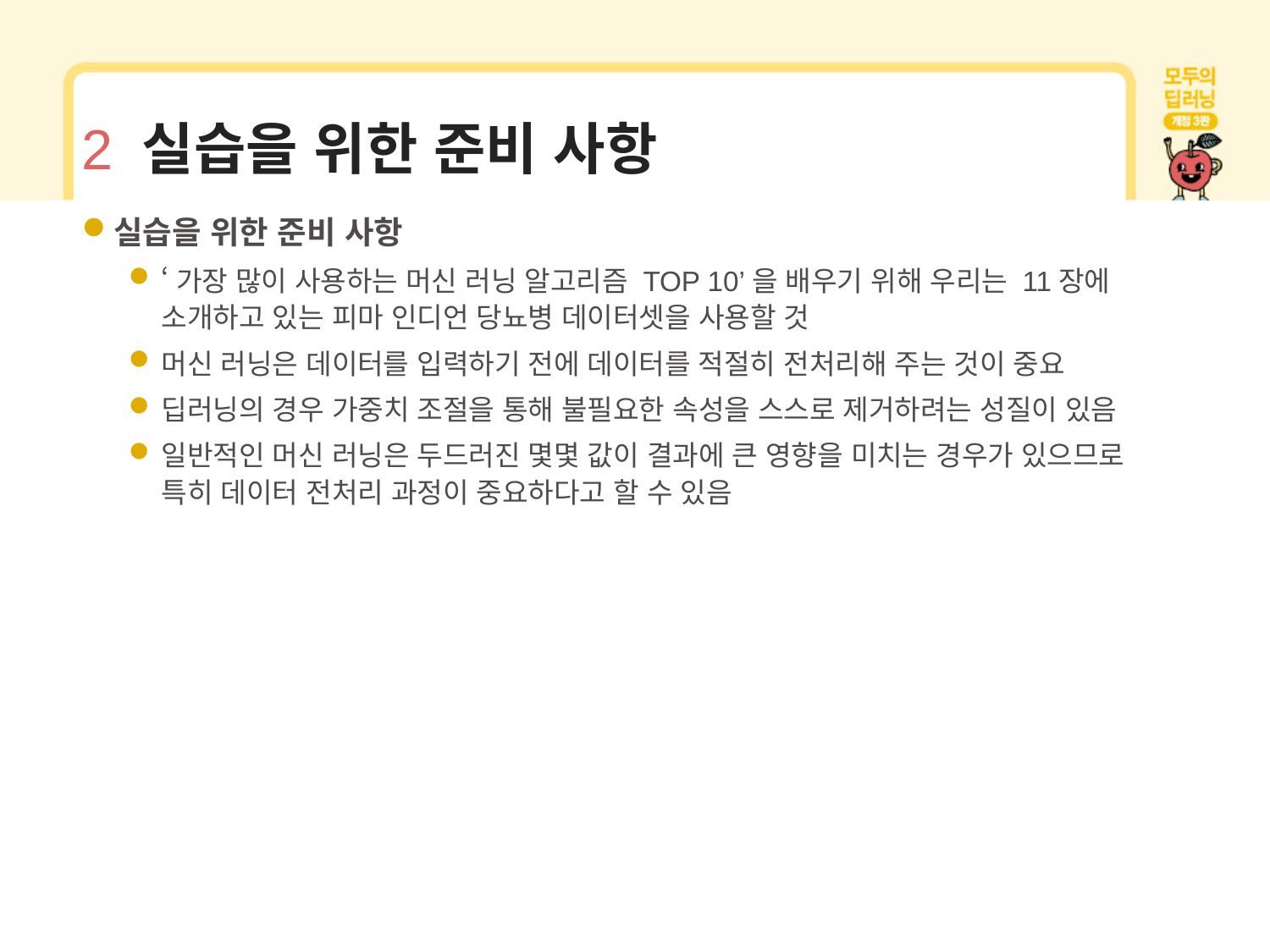

# 2 실습을 위한 준비 사항
실습을 위한 준비 사항
‘가장 많이 사용하는 머신 러닝 알고리즘 TOP 10’을 배우기 위해 우리는 11장에 소개하고 있는 피마 인디언 당뇨병 데이터셋을 사용할 것
머신 러닝은 데이터를 입력하기 전에 데이터를 적절히 전처리해 주는 것이 중요
딥러닝의 경우 가중치 조절을 통해 불필요한 속성을 스스로 제거하려는 성질이 있음
일반적인 머신 러닝은 두드러진 몇몇 값이 결과에 큰 영향을 미치는 경우가 있으므로 특히 데이터 전처리 과정이 중요하다고 할 수 있음